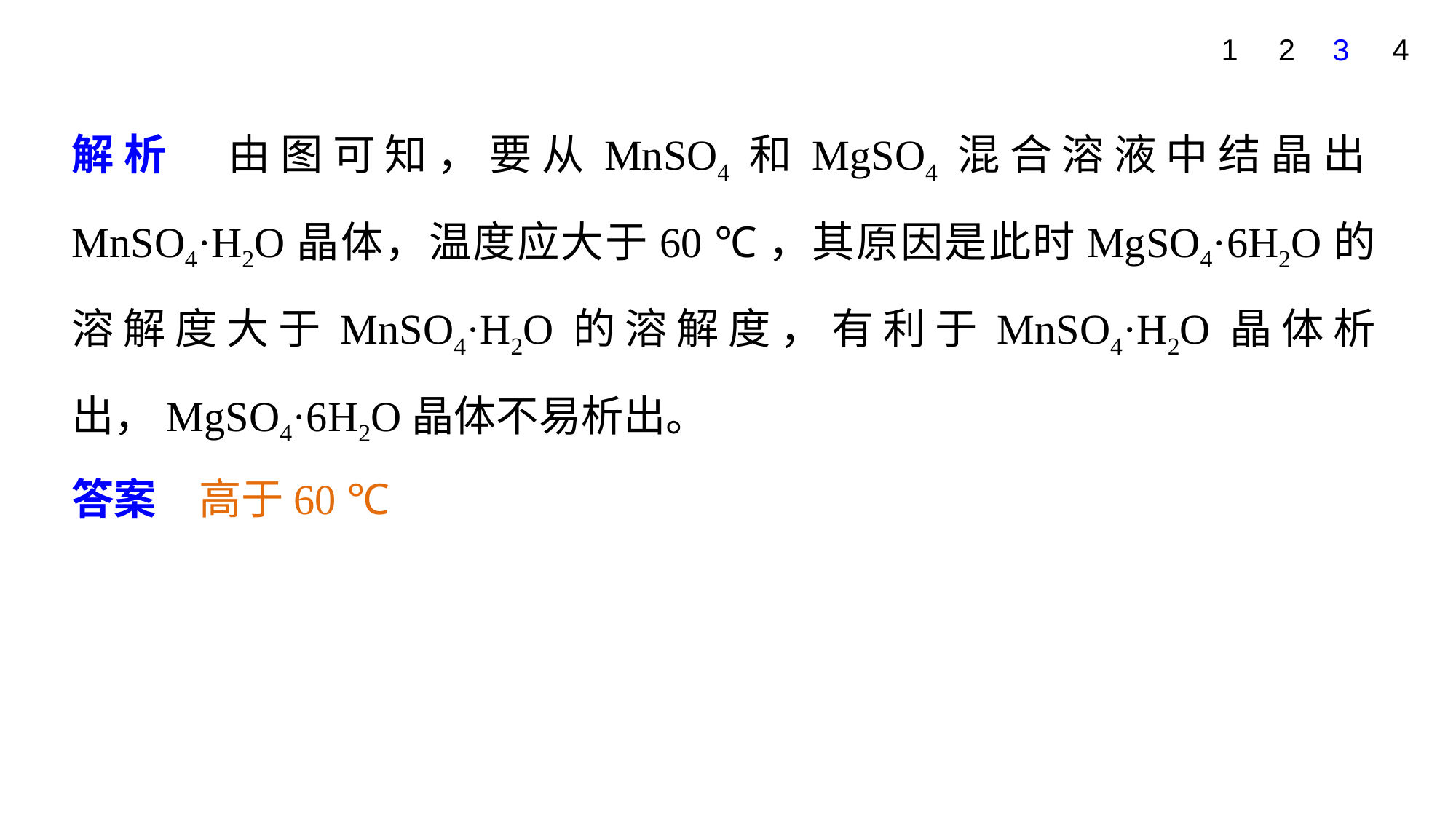

1
2
3
4
解析　由图可知，要从MnSO4和MgSO4混合溶液中结晶出MnSO4·H2O晶体，温度应大于60 ℃，其原因是此时MgSO4·6H2O的溶解度大于MnSO4·H2O的溶解度，有利于MnSO4·H2O晶体析出，MgSO4·6H2O晶体不易析出。
答案　高于60 ℃